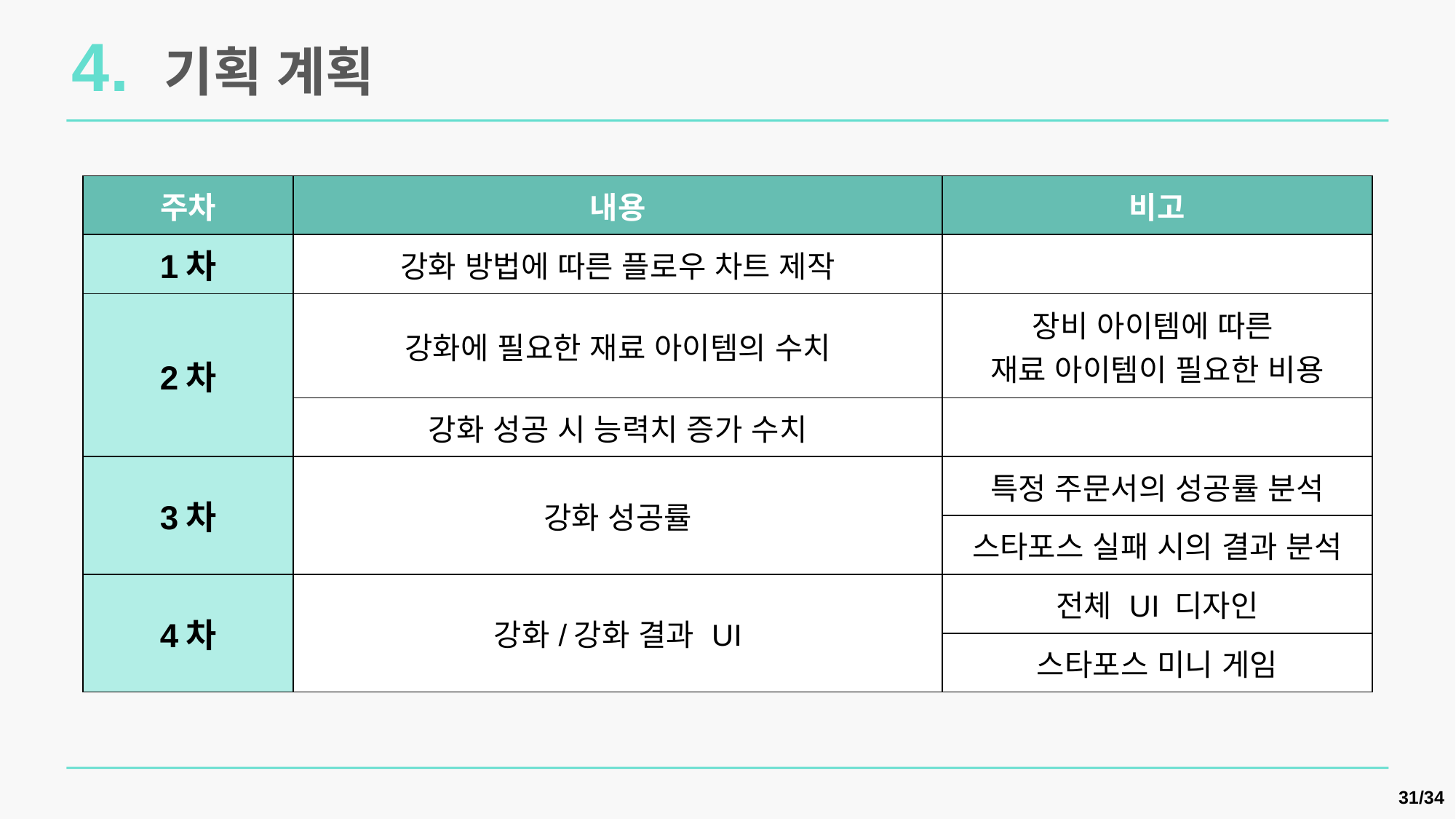

4. 기획 계획

| 주차 | 내용 | 비고 |
| --- | --- | --- |
| 1차 | 강화 방법에 따른 플로우 차트 제작 |  |
| 2차 | 강화에 필요한 재료 아이템의 수치 | 장비 아이템에 따른 재료 아이템이 필요한 비용 |
|  | 강화 성공 시 능력치 증가 수치 |  |
| 3차 | 강화 성공률 | 특정 주문서의 성공률 분석 |
| 3차 |  | 스타포스 실패 시의 결과 분석 |
| 4차 | 강화/강화 결과 UI | 전체 UI 디자인 |
| 4차 |  | 스타포스 미니 게임 |

31/34